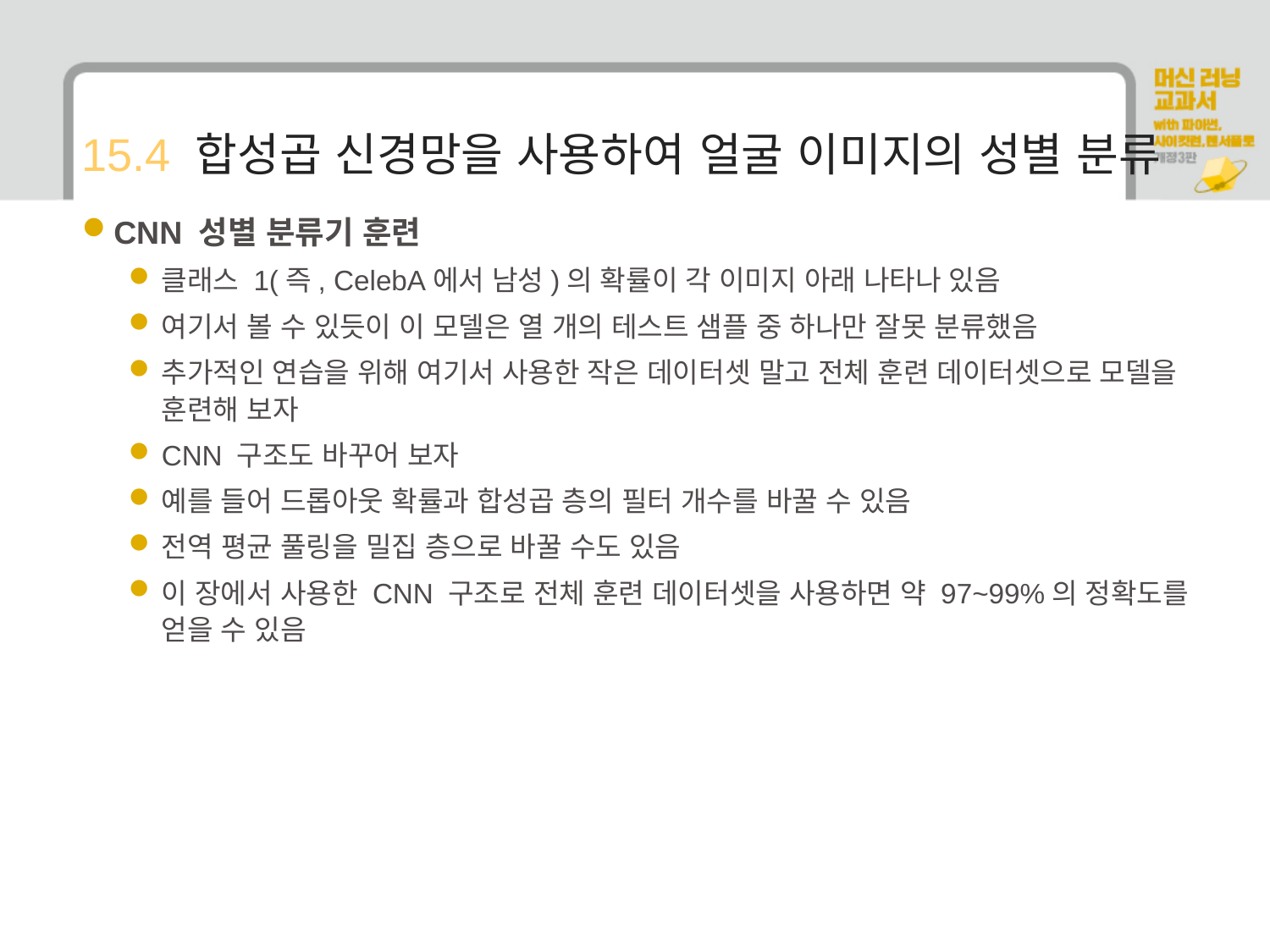

# 15.4 합성곱 신경망을 사용하여 얼굴 이미지의 성별 분류
CNN 성별 분류기 훈련
클래스 1(즉, CelebA에서 남성)의 확률이 각 이미지 아래 나타나 있음
여기서 볼 수 있듯이 이 모델은 열 개의 테스트 샘플 중 하나만 잘못 분류했음
추가적인 연습을 위해 여기서 사용한 작은 데이터셋 말고 전체 훈련 데이터셋으로 모델을 훈련해 보자
CNN 구조도 바꾸어 보자
예를 들어 드롭아웃 확률과 합성곱 층의 필터 개수를 바꿀 수 있음
전역 평균 풀링을 밀집 층으로 바꿀 수도 있음
이 장에서 사용한 CNN 구조로 전체 훈련 데이터셋을 사용하면 약 97~99%의 정확도를 얻을 수 있음